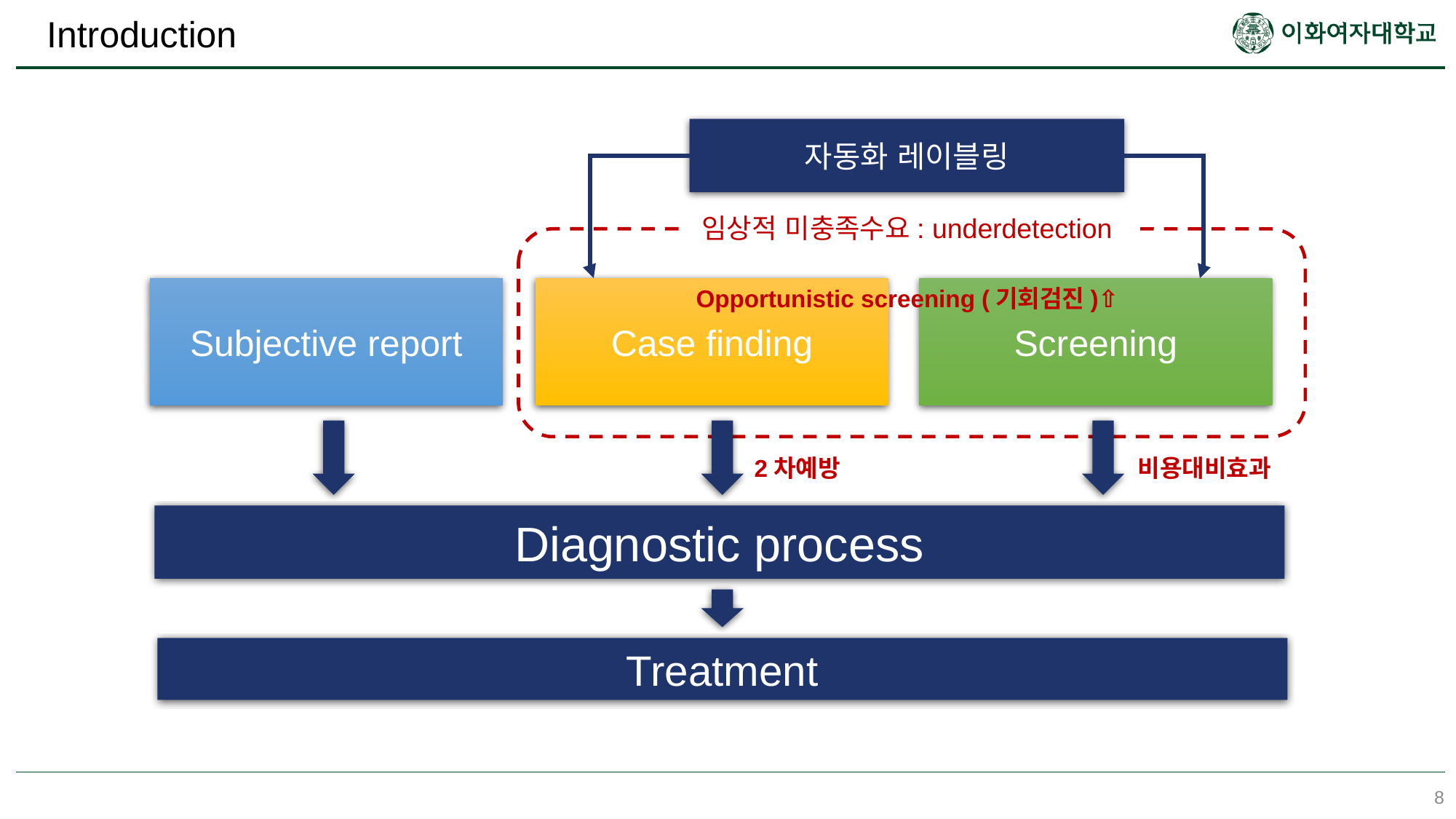

Introduction
자동화 레이블링
임상적 미충족수요: underdetection

Subjective report
Case finding
Opportunistic screening (기회검진)⇧
Screening

2차예방
비용대비효과
Diagnostic process

Treatment
8